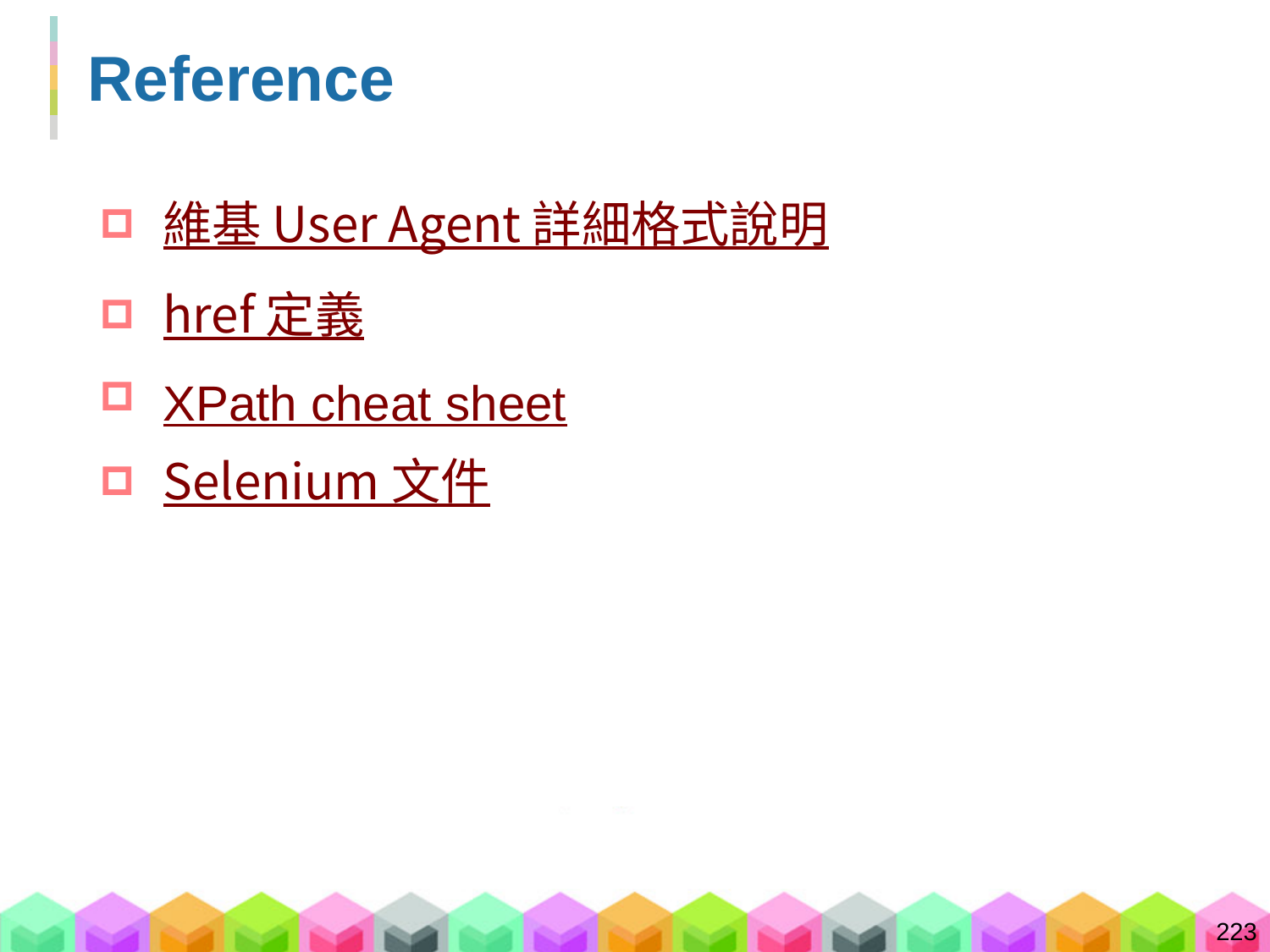

# Reference
維基 User Agent 詳細格式說明
href 定義
XPath cheat sheet
Selenium 文件
223